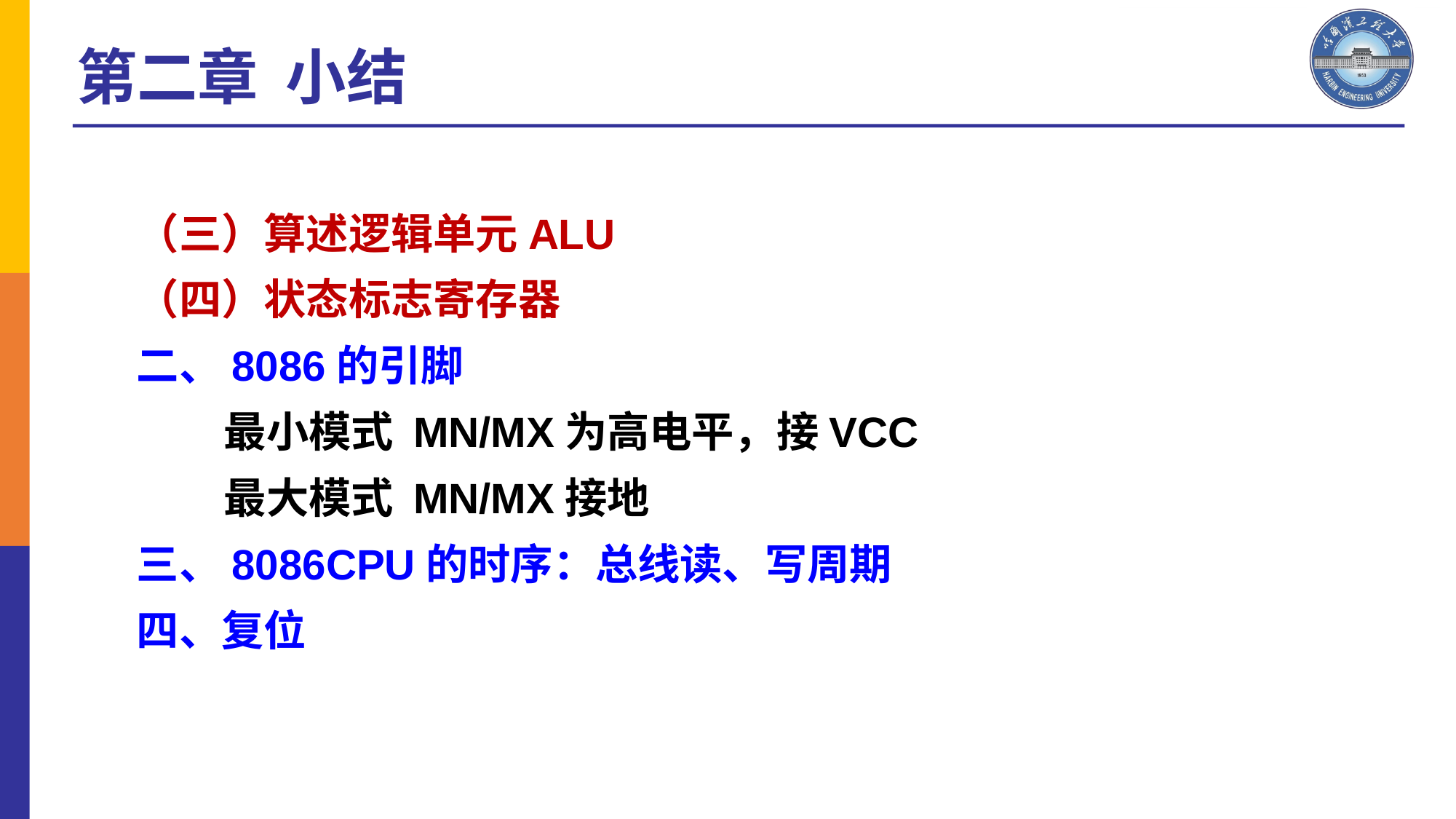

第二章  小结
（三）算述逻辑单元ALU
（四）状态标志寄存器
二、8086的引脚
        最小模式 MN/MX为高电平，接VCC
        最大模式 MN/MX接地
三、8086CPU的时序：总线读、写周期
四、复位